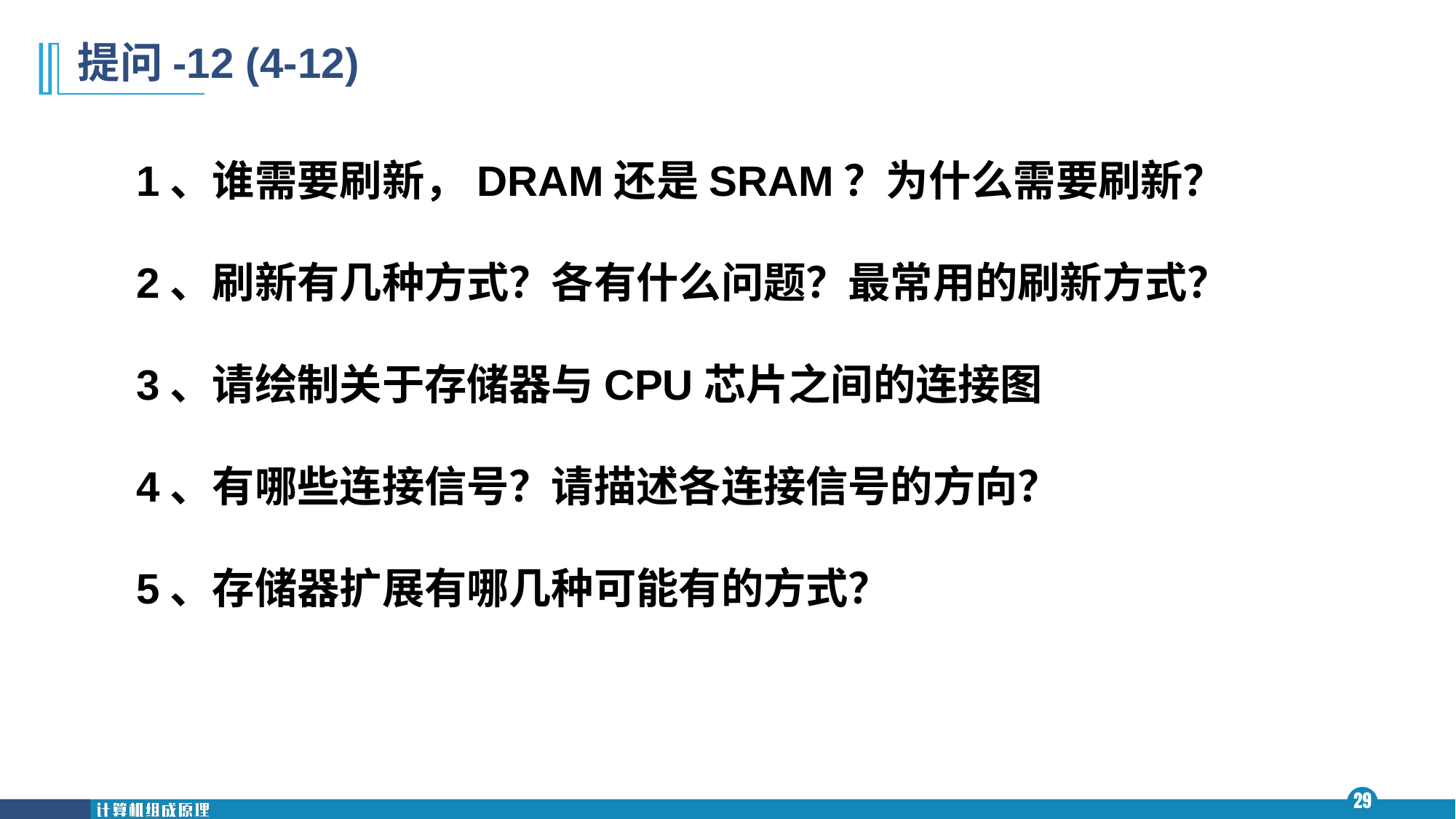

提问-12 (4-12)

1、谁需要刷新，DRAM还是SRAM？为什么需要刷新？

2、刷新有几种方式？各有什么问题？最常用的刷新方式？

3、请绘制关于存储器与CPU芯片之间的连接图

4、有哪些连接信号？请描述各连接信号的方向？

5、存储器扩展有哪几种可能有的方式？